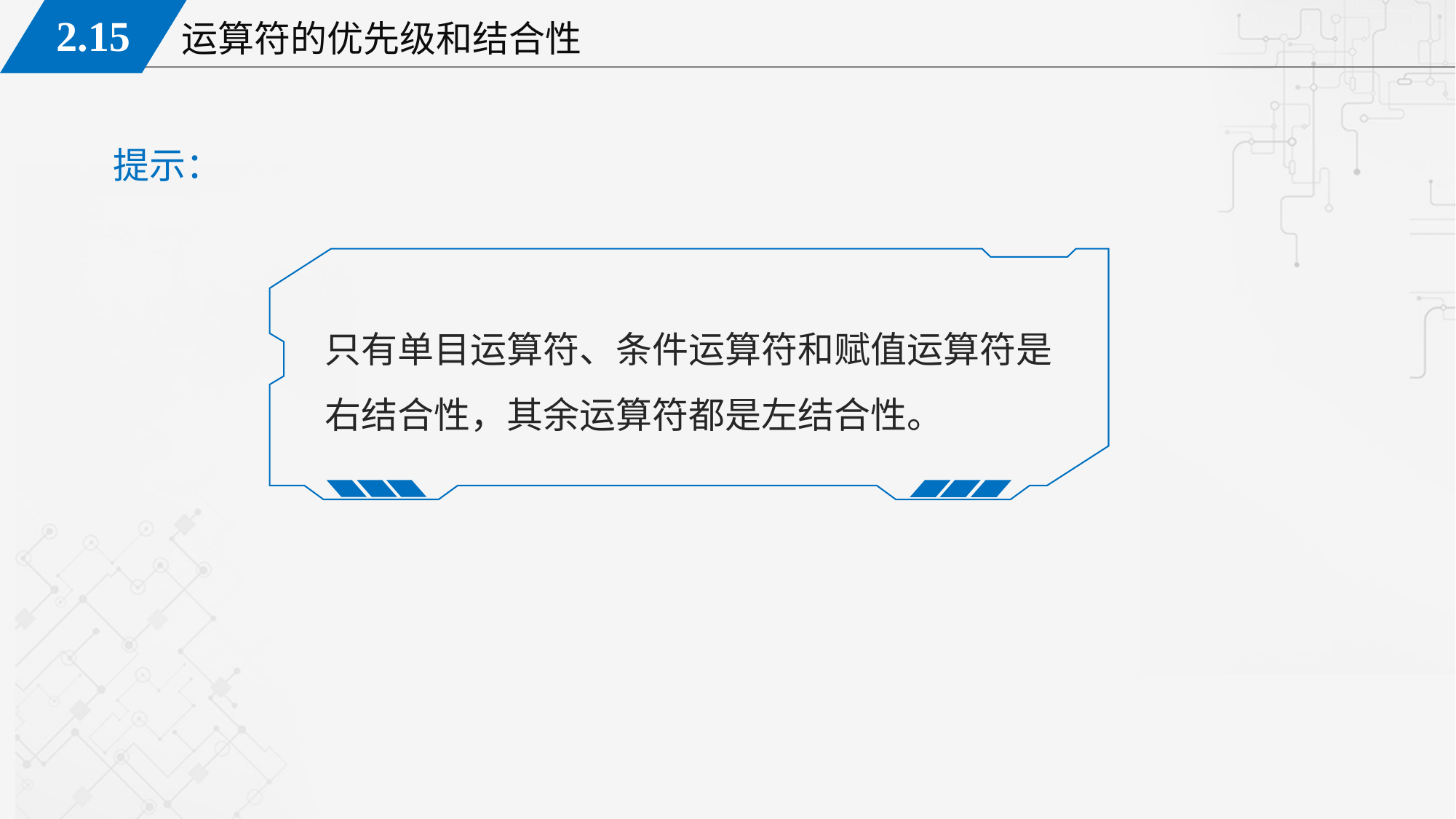

提示：

只有单目运算符、条件运算符和赋值运算符是右结合性，其余运算符都是左结合性。